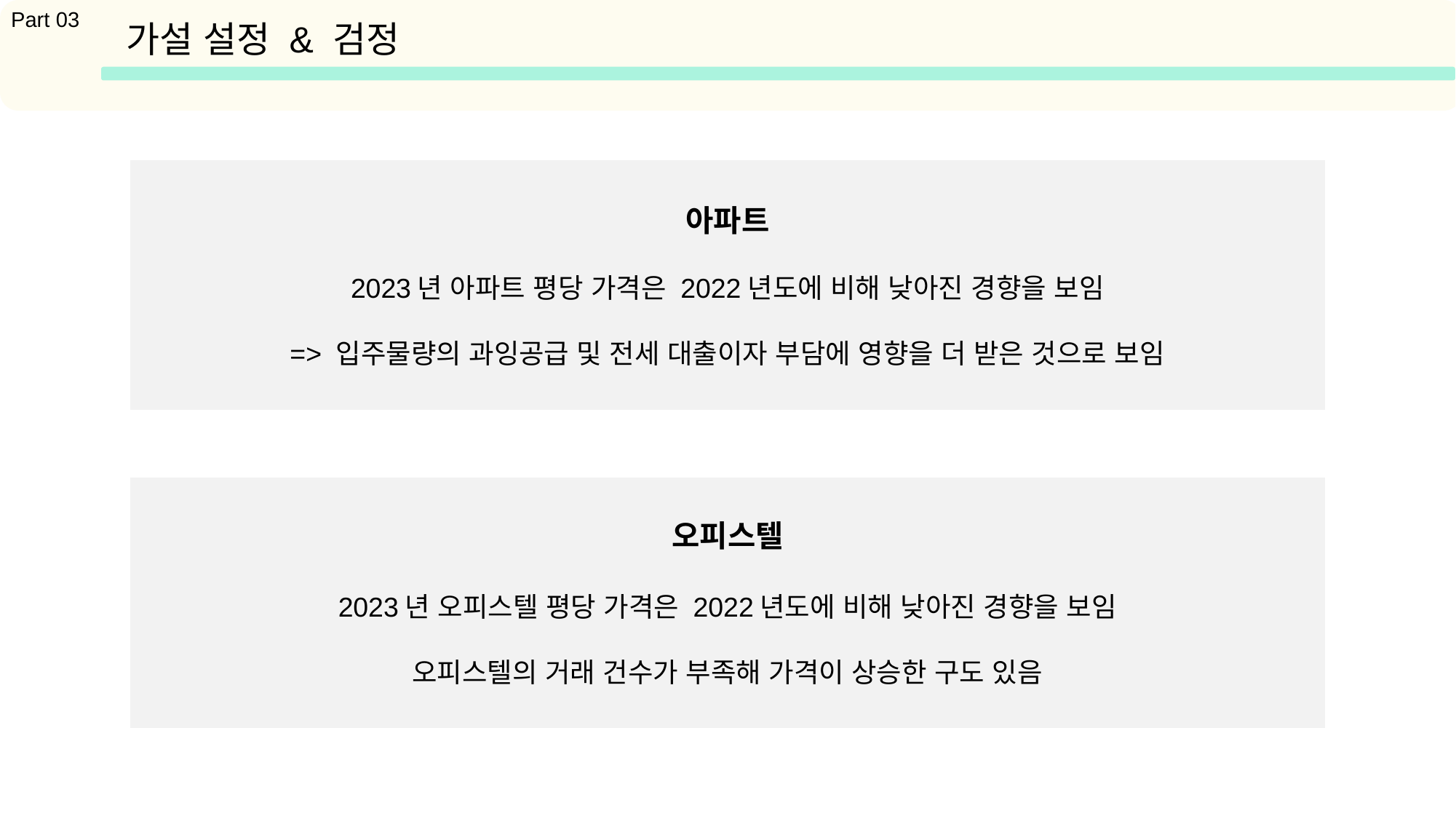

아파트

2023년 아파트 평당 가격은 2022년도에 비해 낮아진 경향을 보임

=> 입주물량의 과잉공급 및 전세 대출이자 부담에 영향을 더 받은 것으로 보임
오피스텔

2023년 오피스텔 평당 가격은 2022년도에 비해 낮아진 경향을 보임

오피스텔의 거래 건수가 부족해 가격이 상승한 구도 있음